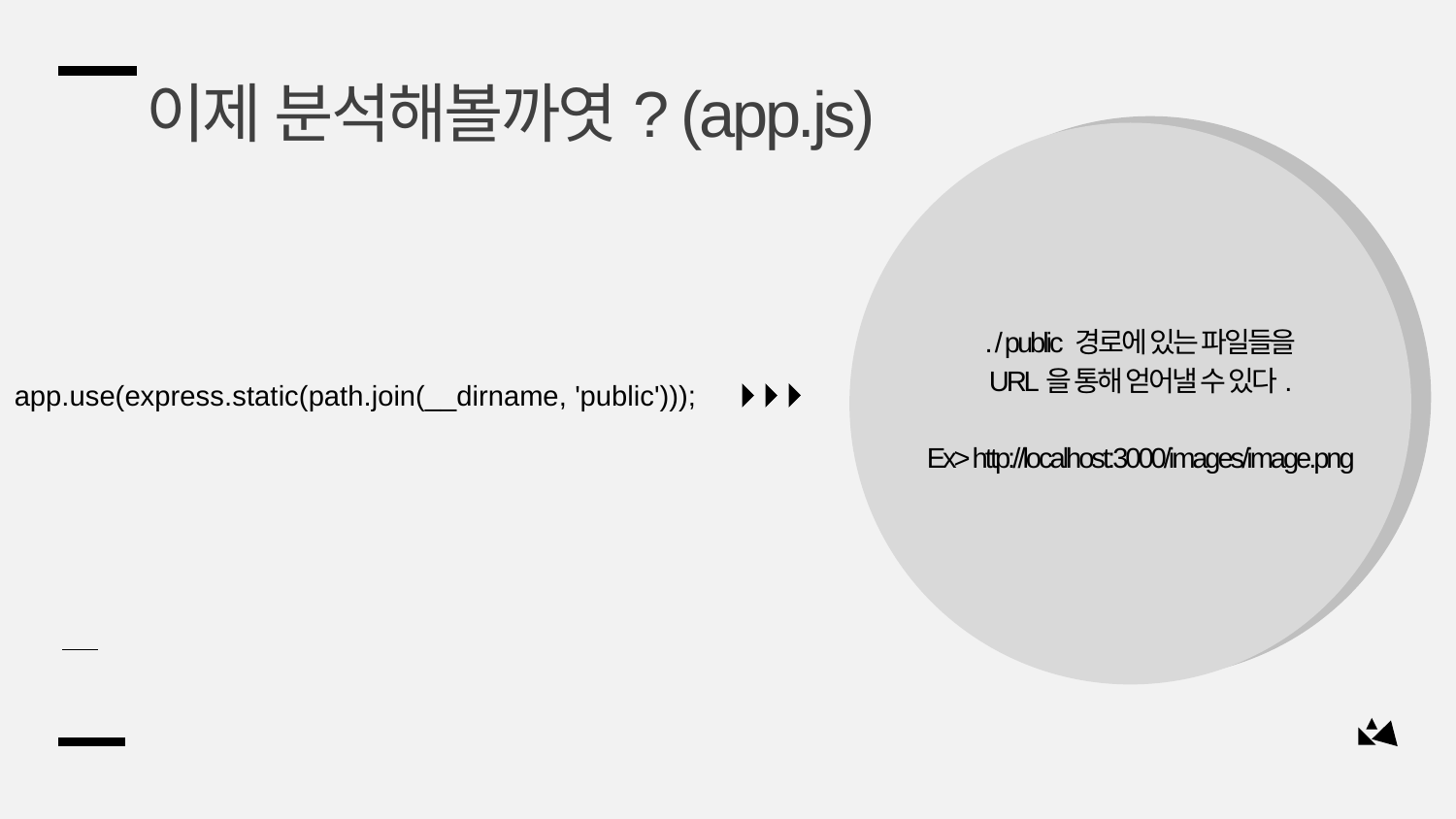

이제 분석해볼까엿? (app.js)

. / public 경로에 있는 파일들을
URL을 통해 얻어낼 수 있다.
Ex> http://localhost:3000/images/image.png
app.use(express.static(path.join(__dirname, 'public')));